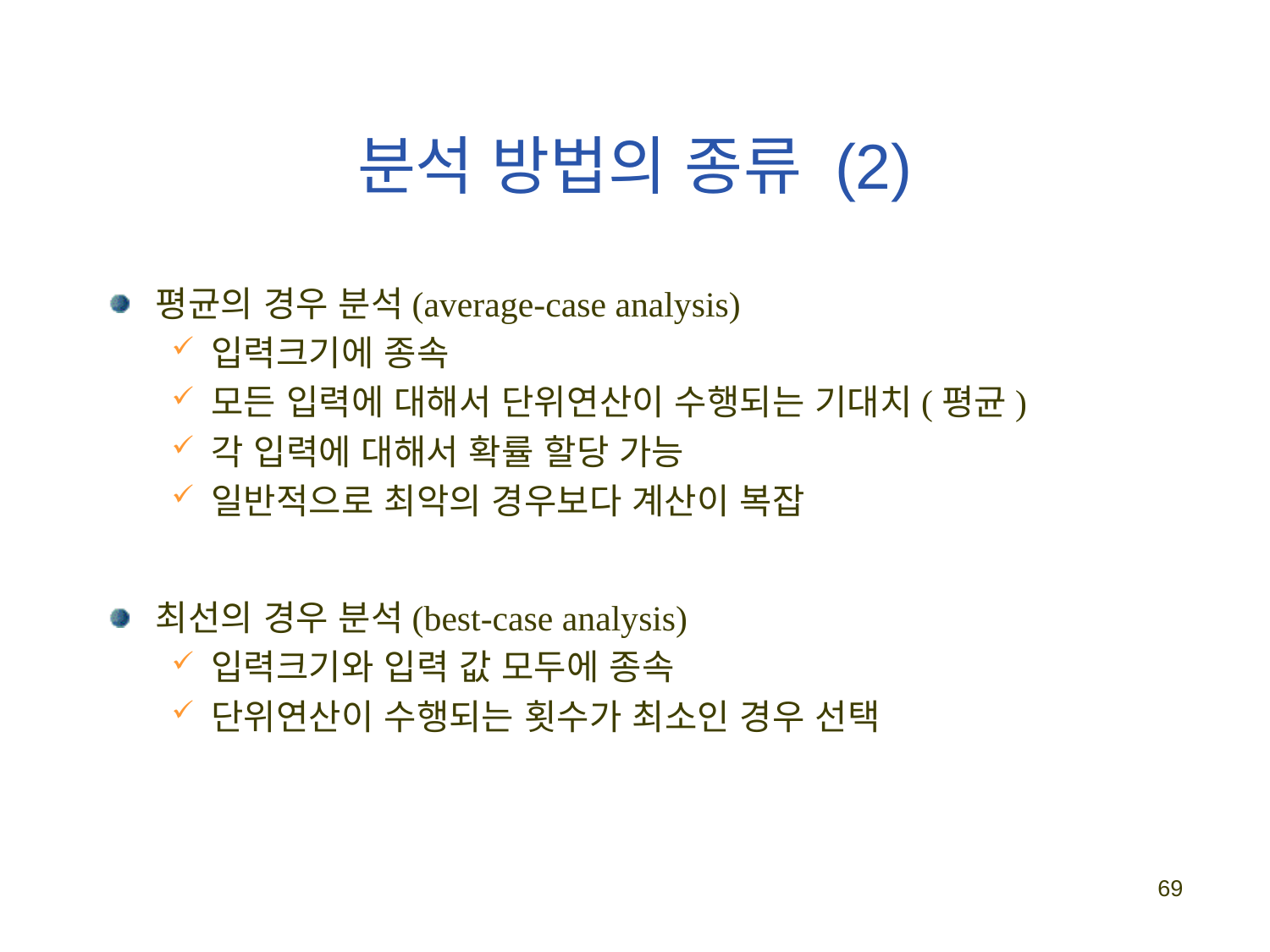

# 분석 방법의 종류 (2)
평균의 경우 분석(average-case analysis)
입력크기에 종속
모든 입력에 대해서 단위연산이 수행되는 기대치(평균)
각 입력에 대해서 확률 할당 가능
일반적으로 최악의 경우보다 계산이 복잡

최선의 경우 분석(best-case analysis)
입력크기와 입력 값 모두에 종속
단위연산이 수행되는 횟수가 최소인 경우 선택
69